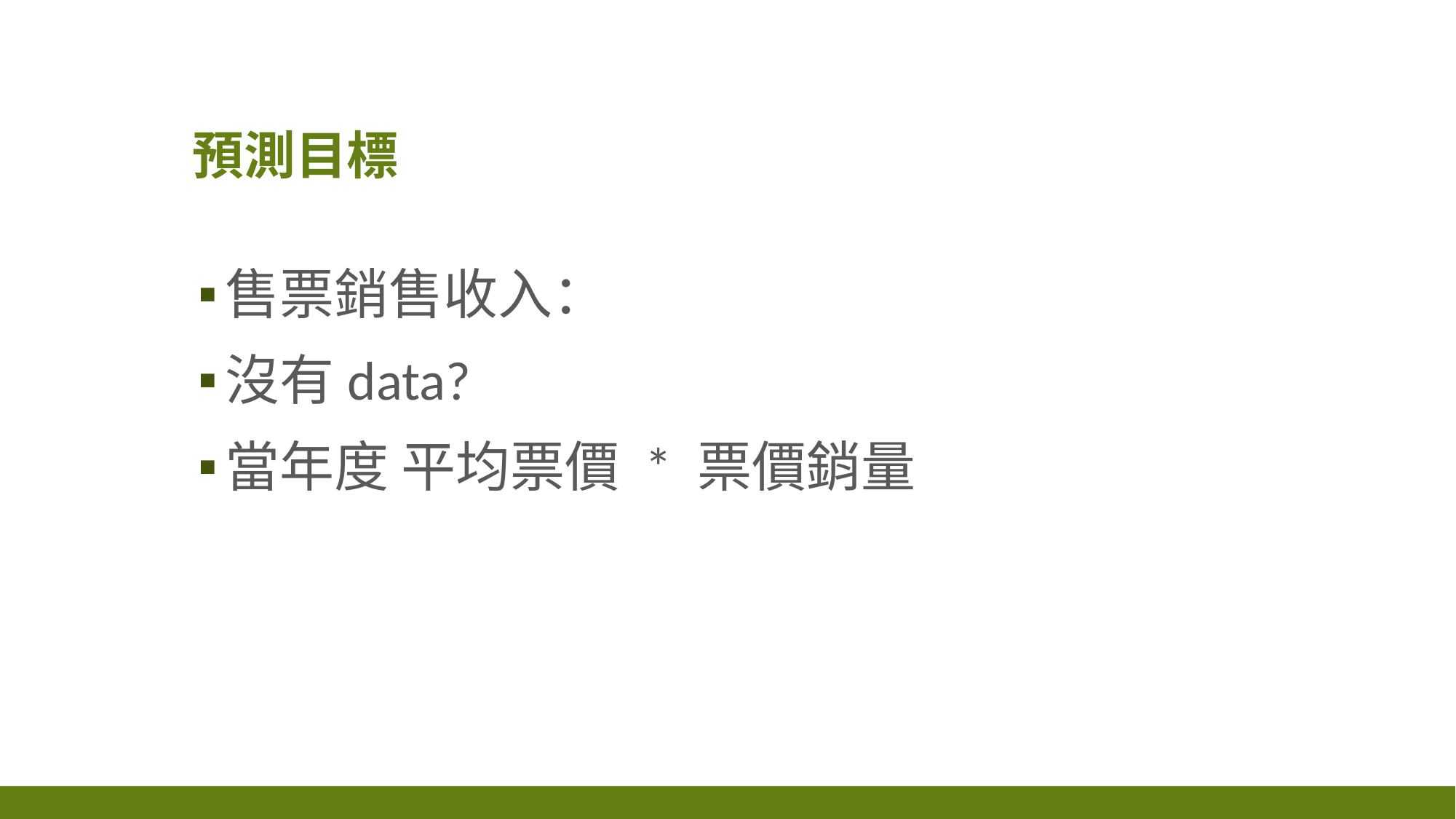

# 預測目標
售票銷售收入：
沒有data?
當年度 平均票價 * 票價銷量